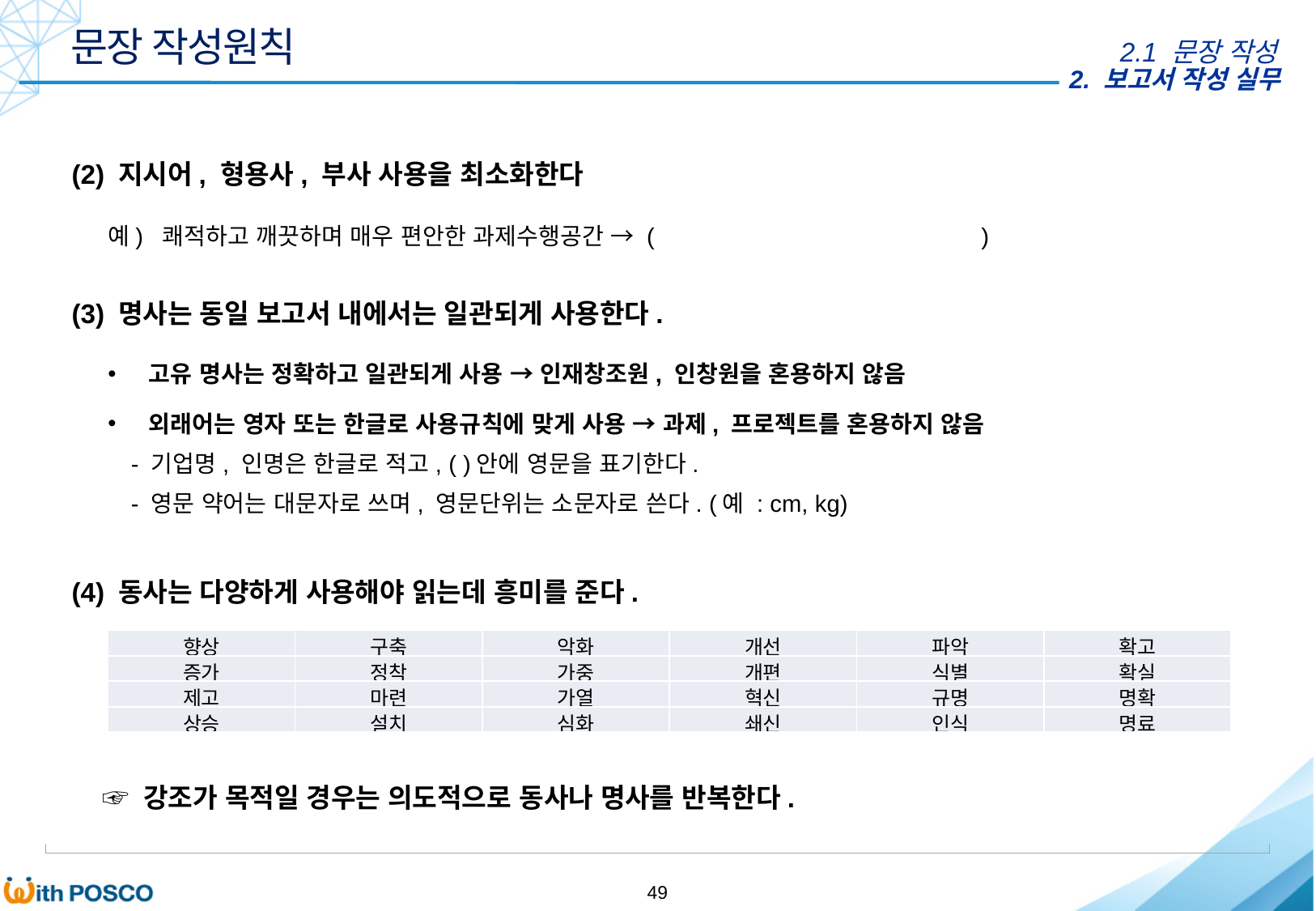

문장 작성원칙
2.1 문장 작성
(2) 지시어, 형용사, 부사 사용을 최소화한다
예)  쾌적하고 깨끗하며 매우 편안한 과제수행공간 → (                                                 )
(3) 명사는 동일 보고서 내에서는 일관되게 사용한다.
 고유 명사는 정확하고 일관되게 사용 → 인재창조원, 인창원을 혼용하지 않음
 외래어는 영자 또는 한글로 사용규칙에 맞게 사용 → 과제, 프로젝트를 혼용하지 않음
- 기업명, 인명은 한글로 적고, ( )안에 영문을 표기한다.
- 영문 약어는 대문자로 쓰며, 영문단위는 소문자로 쓴다. (예 : cm, kg)
(4) 동사는 다양하게 사용해야 읽는데 흥미를 준다.
| 향상 | 구축 | 악화 | 개선 | 파악 | 확고 |
| --- | --- | --- | --- | --- | --- |
| 증가 | 정착 | 가중 | 개편 | 식별 | 확실 |
| 제고 | 마련 | 가열 | 혁신 | 규명 | 명확 |
| 상승 | 설치 | 심화 | 쇄신 | 인식 | 명료 |
       ☞ 강조가 목적일 경우는 의도적으로 동사나 명사를 반복한다.